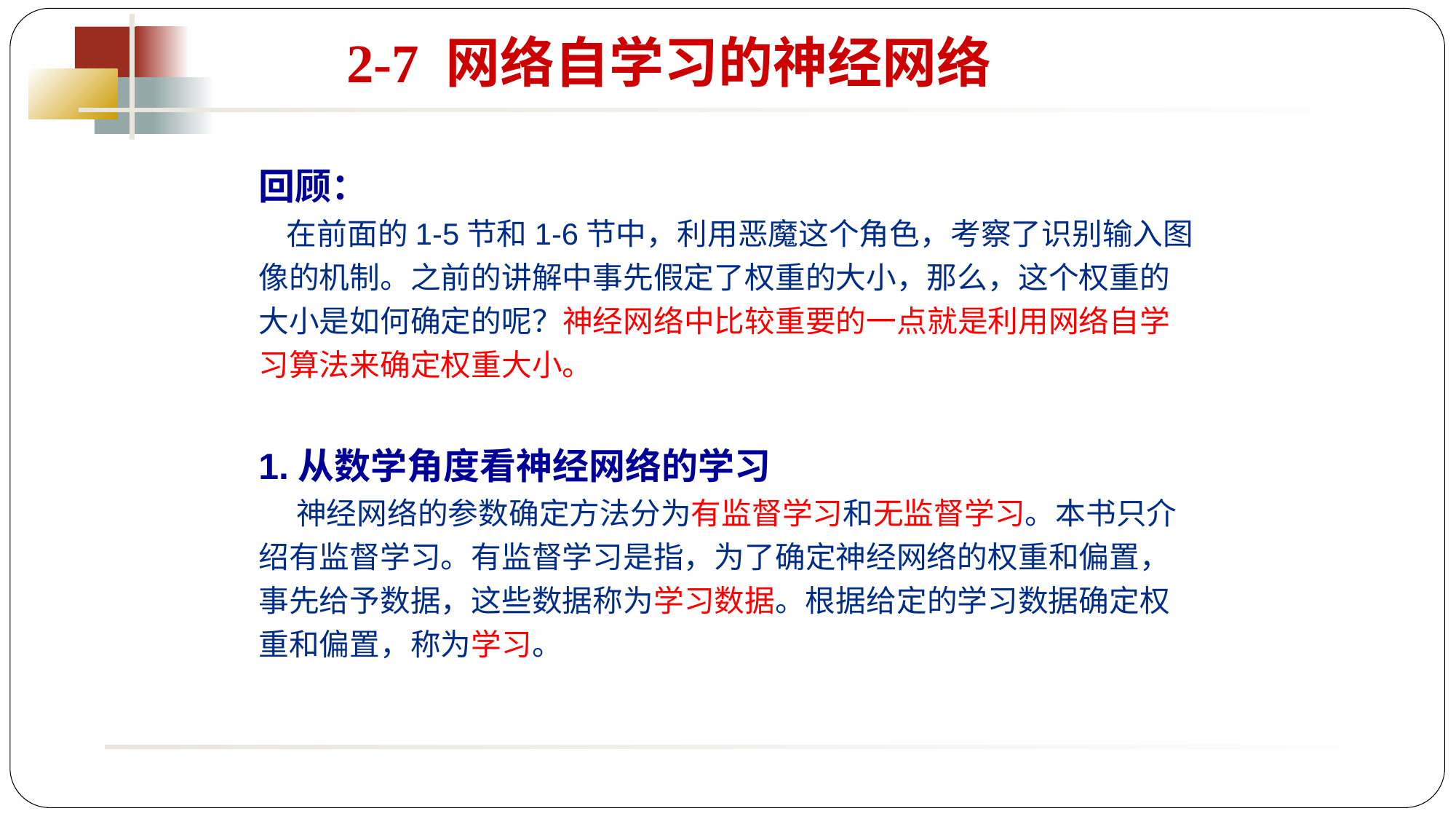

2-7 网络自学习的神经网络
回顾：
   在前面的1-5节和1-6节中，利用恶魔这个角色，考察了识别输入图像的机制。之前的讲解中事先假定了权重的大小，那么，这个权重的大小是如何确定的呢？神经网络中比较重要的一点就是利用网络自学习算法来确定权重大小。

1.从数学角度看神经网络的学习
     神经网络的参数确定方法分为有监督学习和无监督学习。本书只介绍有监督学习。有监督学习是指，为了确定神经网络的权重和偏置，事先给予数据，这些数据称为学习数据。根据给定的学习数据确定权重和偏置，称为学习。

针对全部学习数据，计算预测值与正解的误差的平方（称为平方误差），这个误差的总和称为代价函数（cost function）